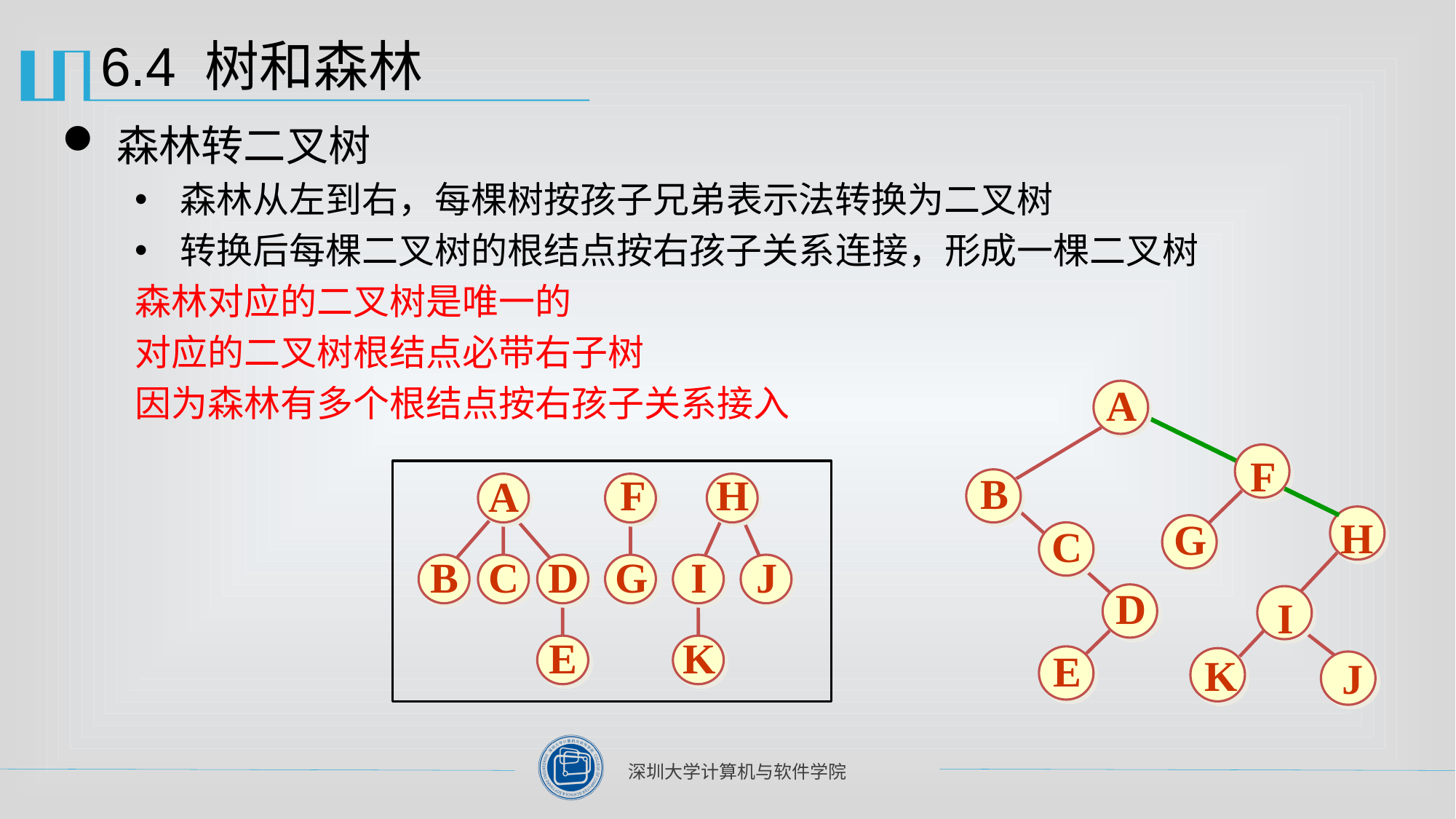

# 6.4 树和森林
森林转二叉树
森林从左到右，每棵树按孩子兄弟表示法转换为二叉树
转换后每棵二叉树的根结点按右孩子关系连接，形成一棵二叉树
森林对应的二叉树是唯一的
对应的二叉树根结点必带右子树
因为森林有多个根结点按右孩子关系接入

A

F

B

H

G
C

D

I

E
K
J

F
H
A

B
C
D
G
I
J

E
K

114